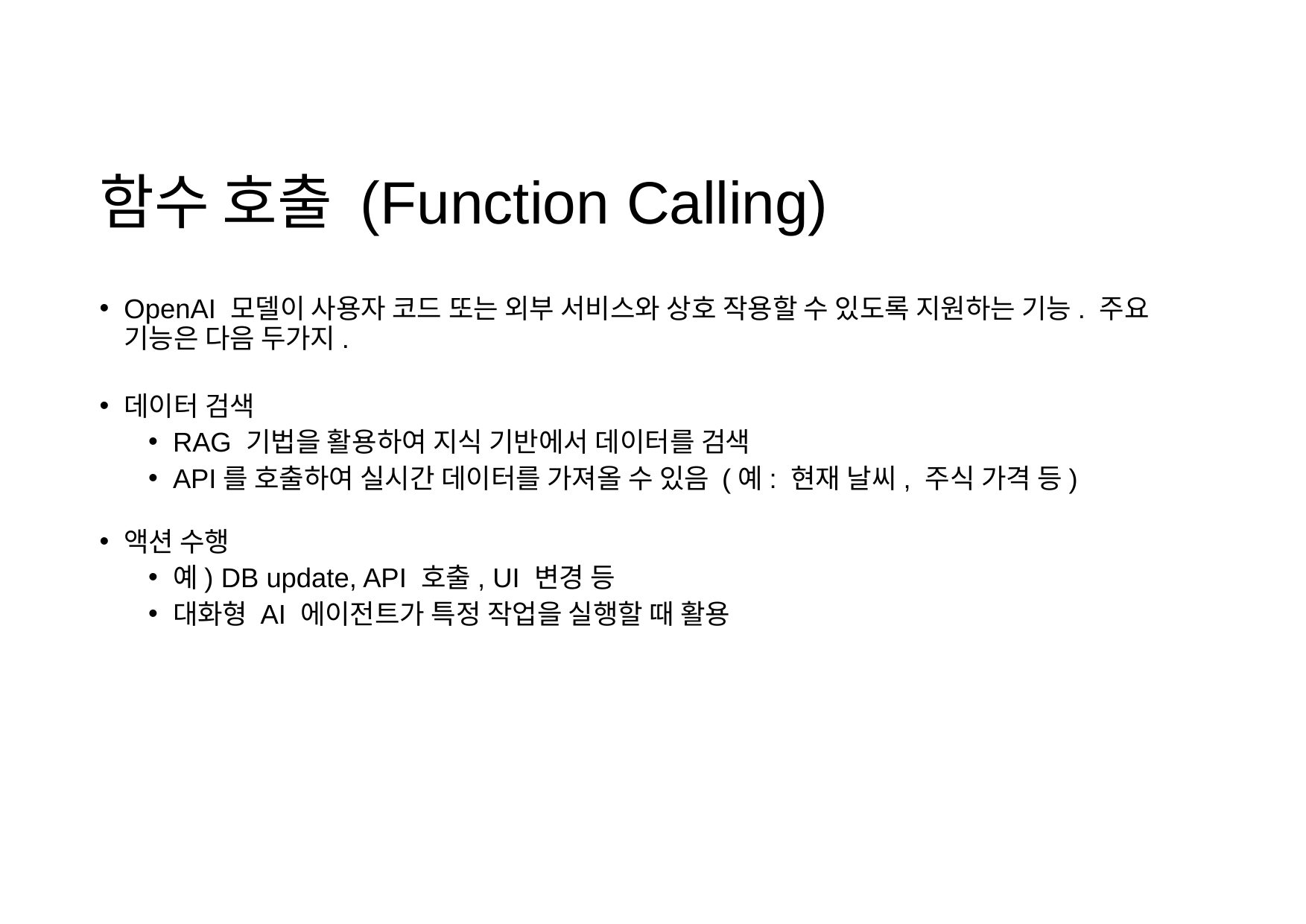

# 함수 호출 (Function Calling)
OpenAI 모델이 사용자 코드 또는 외부 서비스와 상호 작용할 수 있도록 지원하는 기능. 주요 기능은 다음 두가지.

데이터 검색
RAG 기법을 활용하여 지식 기반에서 데이터를 검색
API를 호출하여 실시간 데이터를 가져올 수 있음 (예: 현재 날씨, 주식 가격 등)

액션 수행
예) DB update, API 호출, UI 변경 등
대화형 AI 에이전트가 특정 작업을 실행할 때 활용